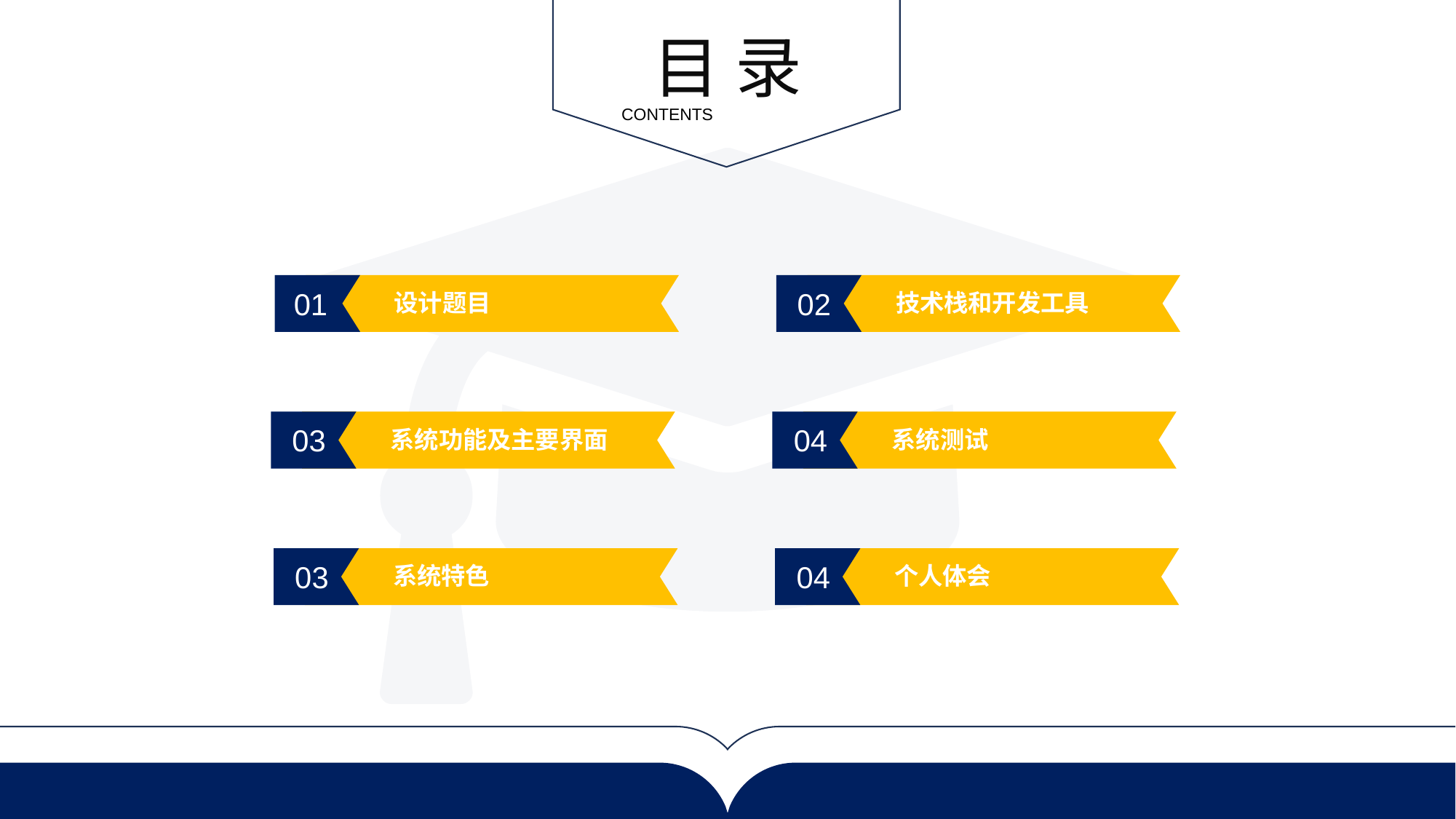

目 录
CONTENTS

01
设计题目

02
技术栈和开发工具

03
系统功能及主要界面

04
系统测试

03
系统特色

04
个人体会